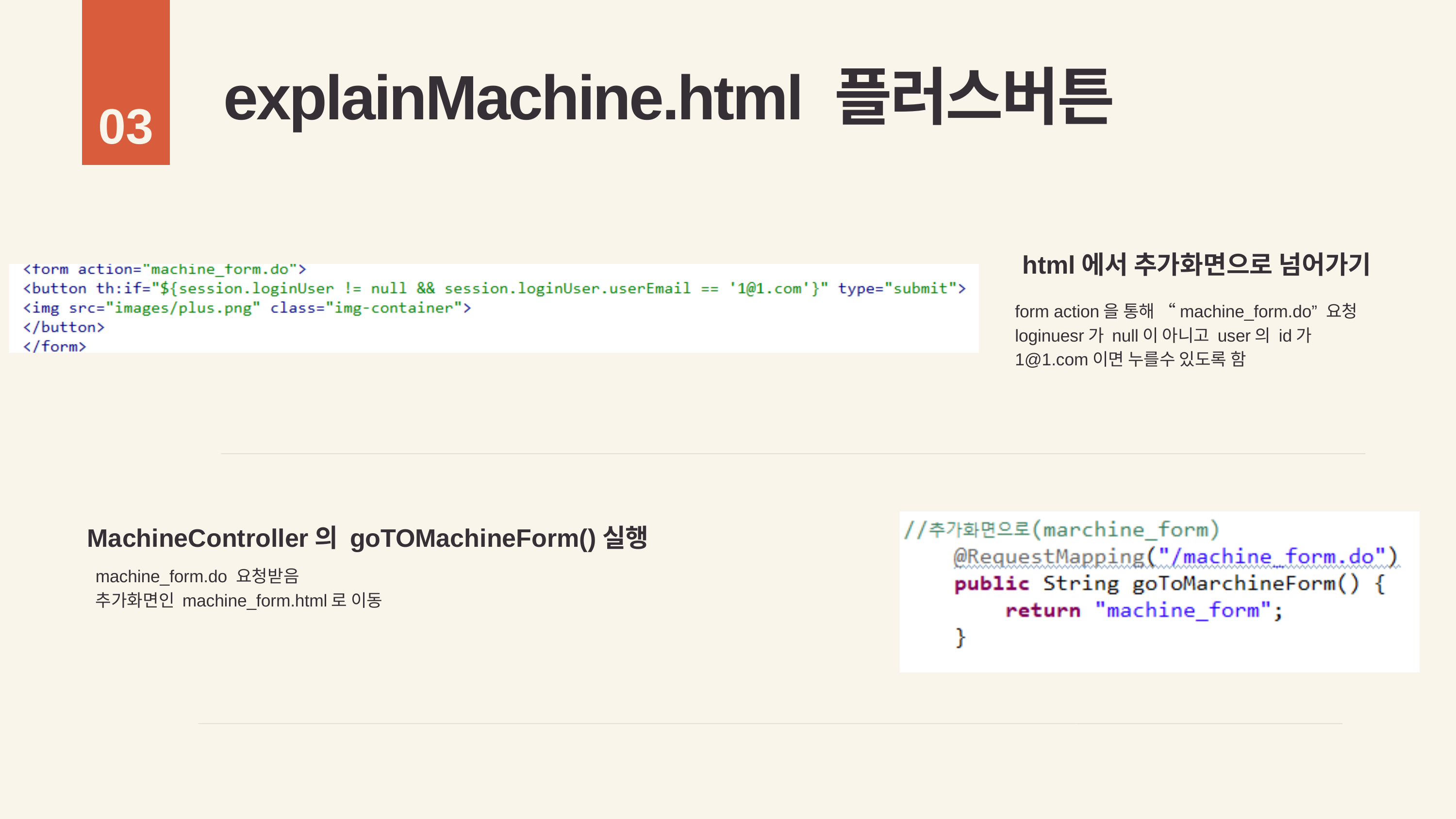

explainMachine.html 플러스버튼
03
html에서 추가화면으로 넘어가기

form action을 통해 “machine_form.do” 요청
loginuesr가 null이 아니고 user의 id가 1@1.com이면 누를수 있도록 함

MachineController의 goTOMachineForm()실행
machine_form.do 요청받음
추가화면인 machine_form.html로 이동